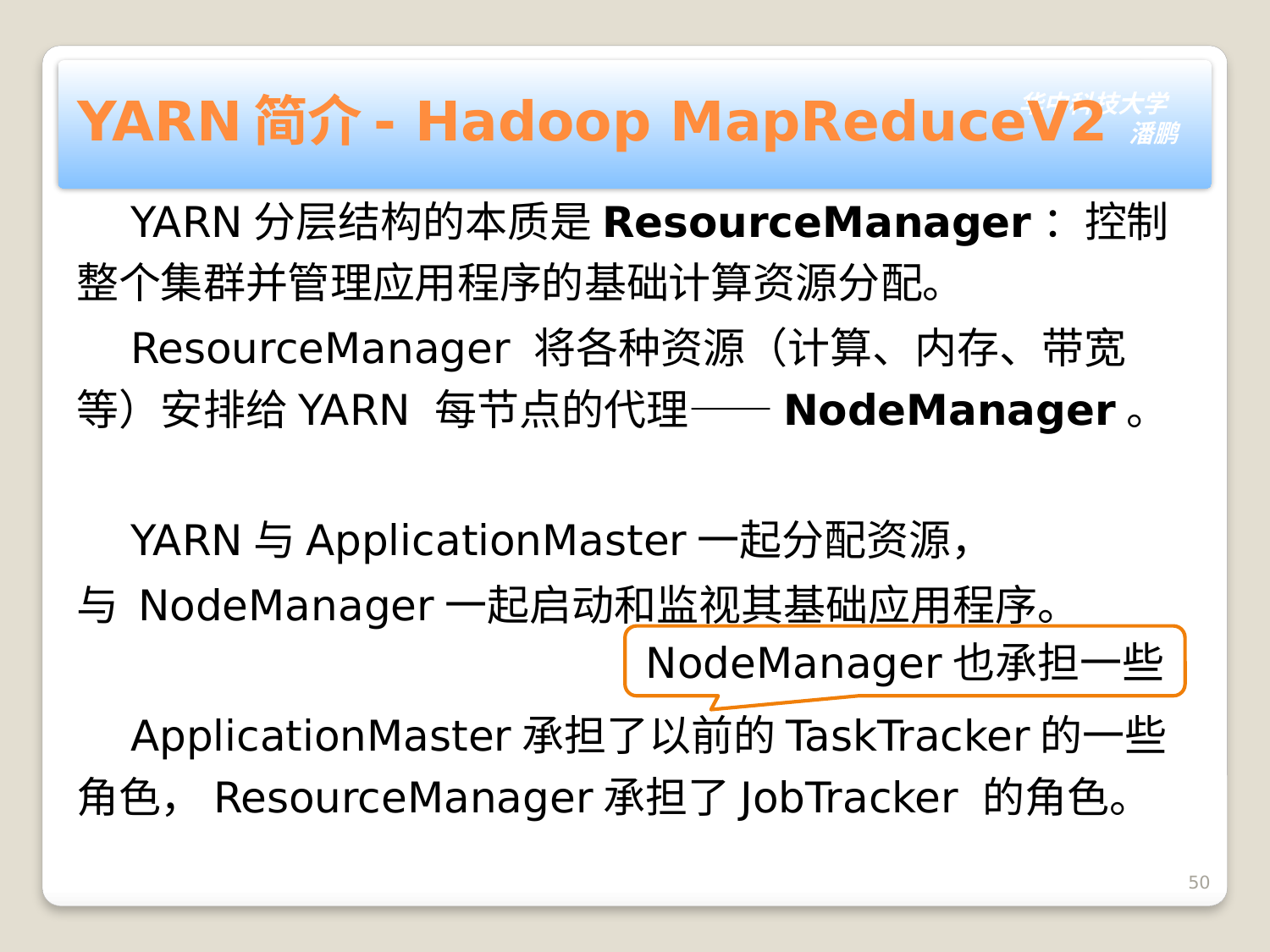

# YARN简介- Hadoop MapReduceV2
    YARN分层结构的本质是ResourceManager：控制整个集群并管理应用程序的基础计算资源分配。
    ResourceManager 将各种资源（计算、内存、带宽等）安排给YARN 每节点的代理——NodeManager。

    YARN与ApplicationMaster一起分配资源，
与 NodeManager一起启动和监视其基础应用程序。

    ApplicationMaster承担了以前的TaskTracker的一些角色，ResourceManager承担了JobTracker 的角色。
NodeManager也承担一些
50